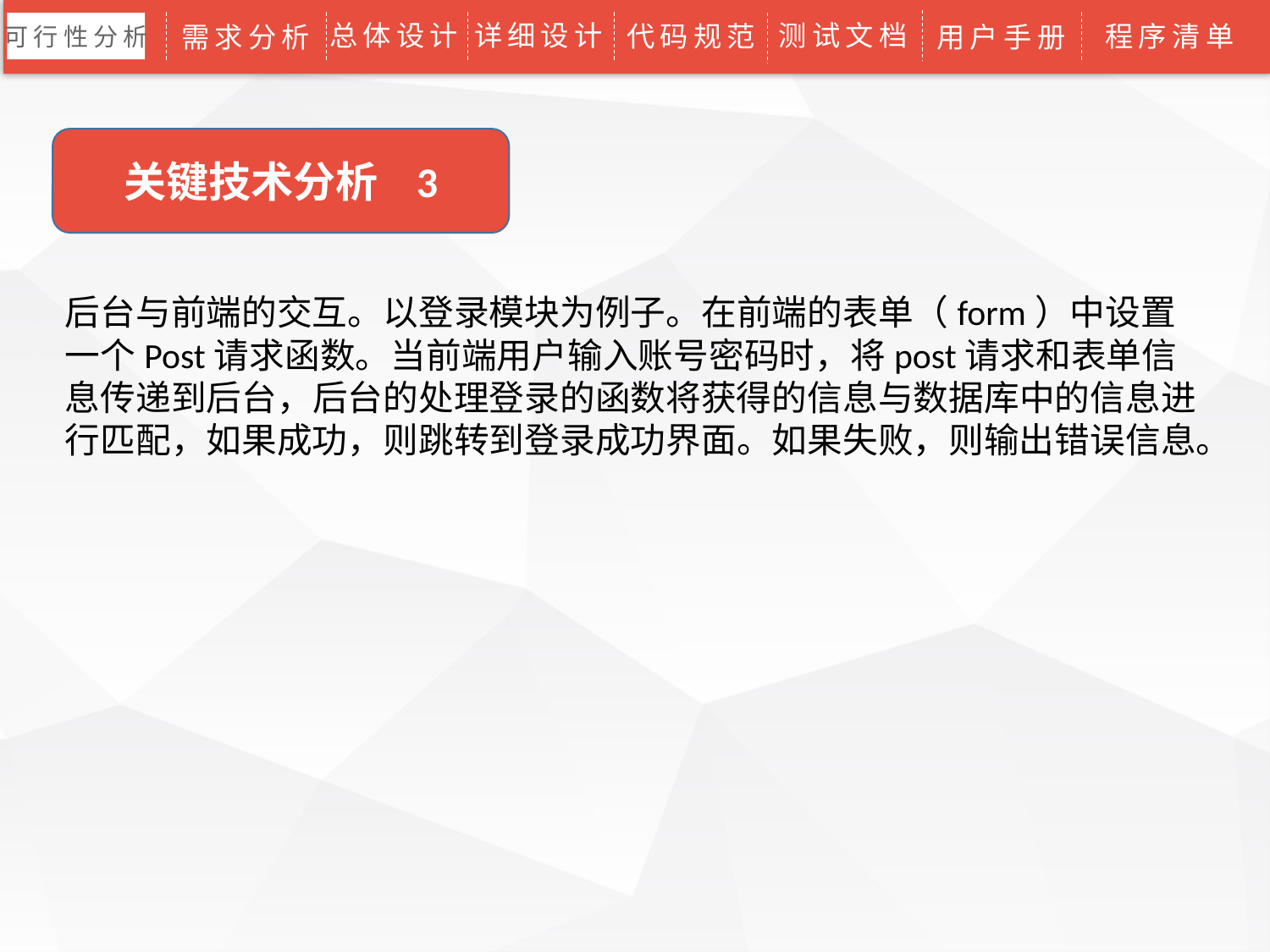

总体设计
详细设计
测试文档
代码规范
程序清单

需求分析
用户手册
可行性分析
关键技术分析   3
后台与前端的交互。以登录模块为例子。在前端的表单（form）中设置一个Post请求函数。当前端用户输入账号密码时，将post请求和表单信息传递到后台，后台的处理登录的函数将获得的信息与数据库中的信息进行匹配，如果成功，则跳转到登录成功界面。如果失败，则输出错误信息。